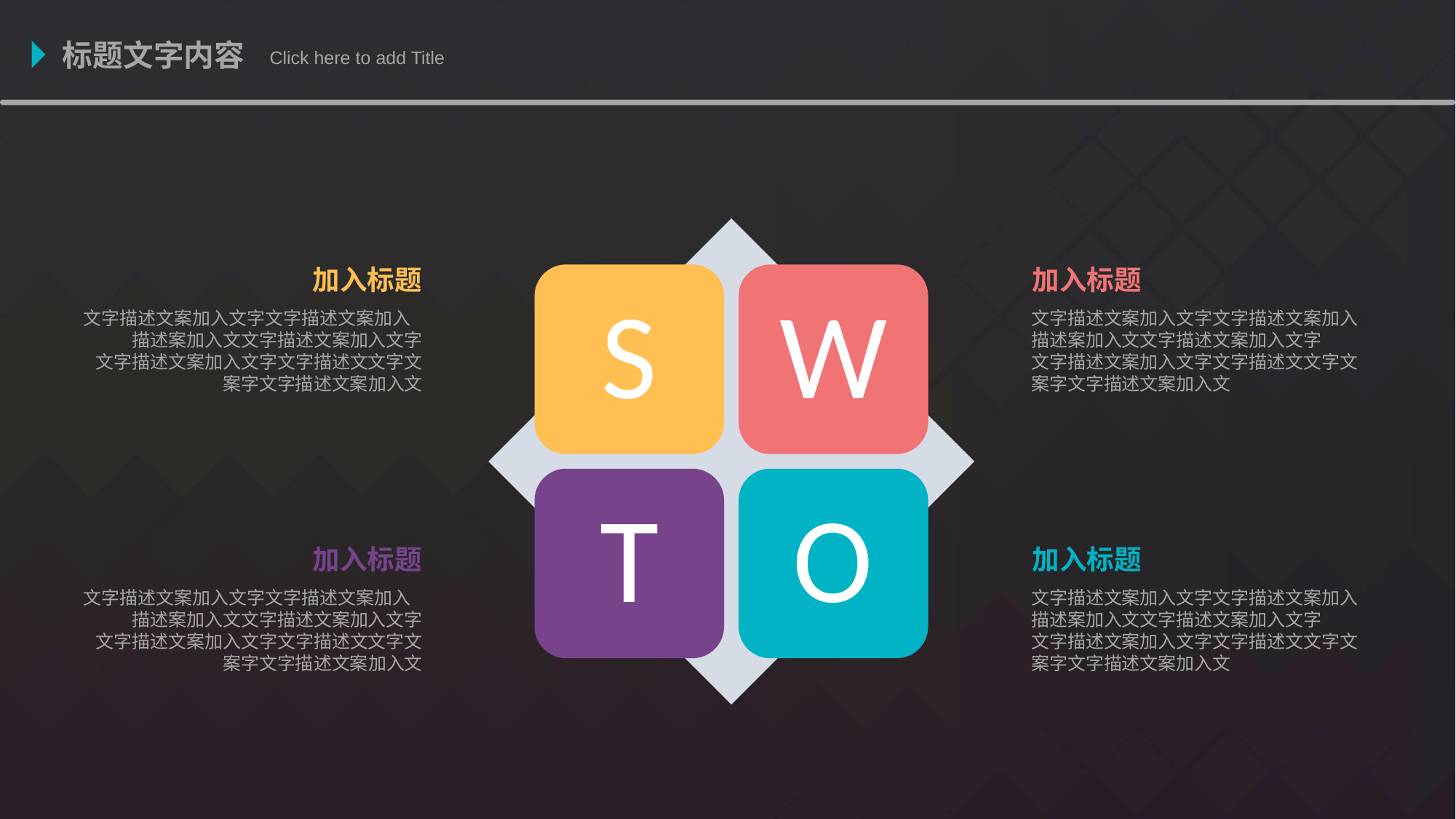

标题文字内容
  Click here to add Title

S
W
T
O
加入标题
文字描述文案加入文字文字描述文案加入    描述案加入文文字描述文案加入文字
文字描述文案加入文字文字描述文文字文案字文字描述文案加入文

加入标题
文字描述文案加入文字文字描述文案加入    描述案加入文文字描述文案加入文字
文字描述文案加入文字文字描述文文字文案字文字描述文案加入文

加入标题
文字描述文案加入文字文字描述文案加入    描述案加入文文字描述文案加入文字
文字描述文案加入文字文字描述文文字文案字文字描述文案加入文

加入标题
文字描述文案加入文字文字描述文案加入    描述案加入文文字描述文案加入文字
文字描述文案加入文字文字描述文文字文案字文字描述文案加入文